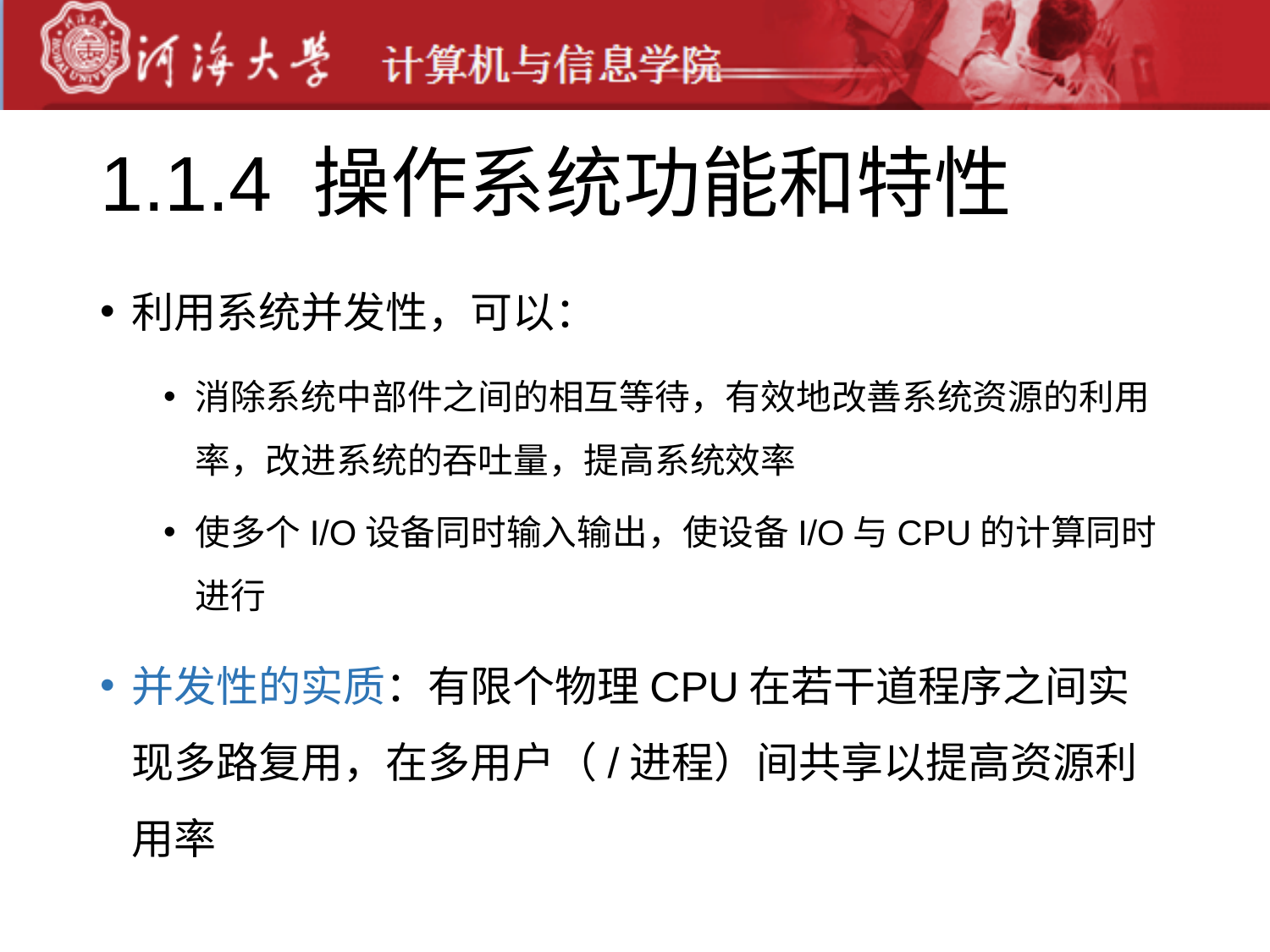

# 1.1.4 操作系统功能和特性
利用系统并发性，可以：
消除系统中部件之间的相互等待，有效地改善系统资源的利用率，改进系统的吞吐量，提高系统效率
使多个I/O设备同时输入输出，使设备I/O与CPU的计算同时进行
并发性的实质：有限个物理CPU在若干道程序之间实现多路复用，在多用户（/进程）间共享以提高资源利用率